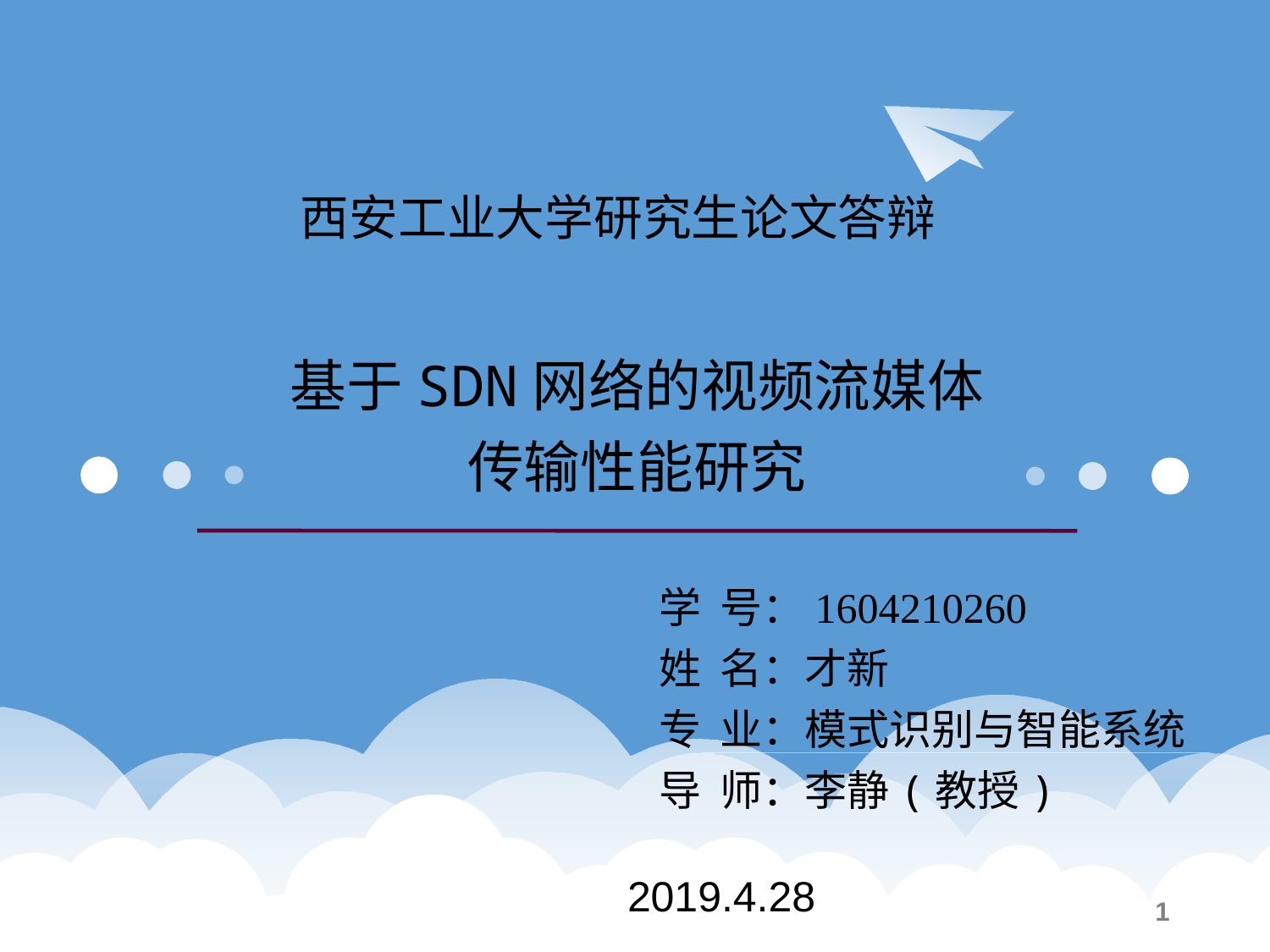

西安工业大学研究生论文答辩
基于SDN网络的视频流媒体
传输性能研究

学  号：1604210260
姓  名：才新
专  业：模式识别与智能系统
导  师：李静(教授)
2019.4.28
1